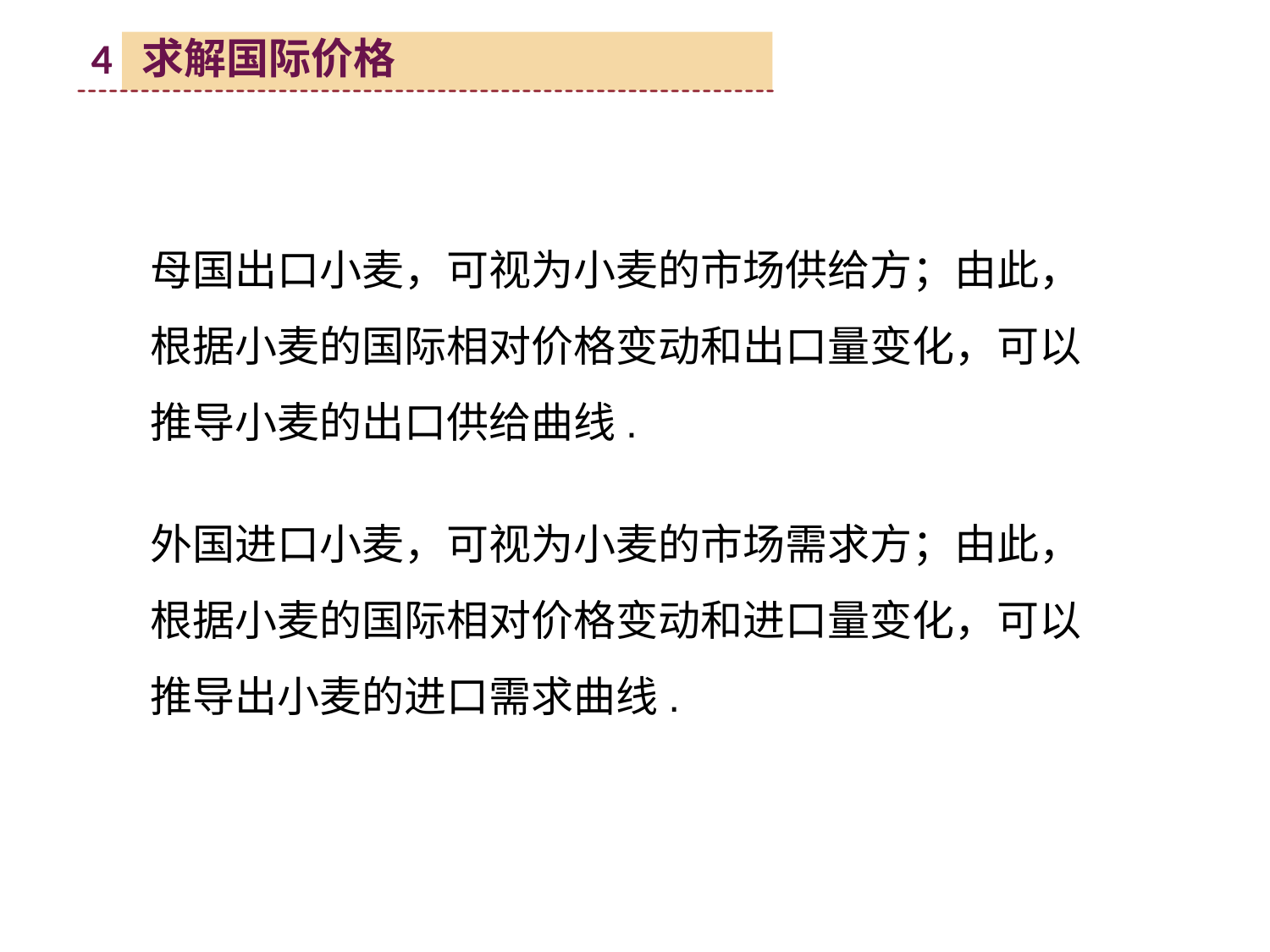

4  求解国际价格

母国出口小麦，可视为小麦的市场供给方；由此，根据小麦的国际相对价格变动和出口量变化，可以推导小麦的出口供给曲线.

外国进口小麦，可视为小麦的市场需求方；由此，根据小麦的国际相对价格变动和进口量变化，可以推导出小麦的进口需求曲线.